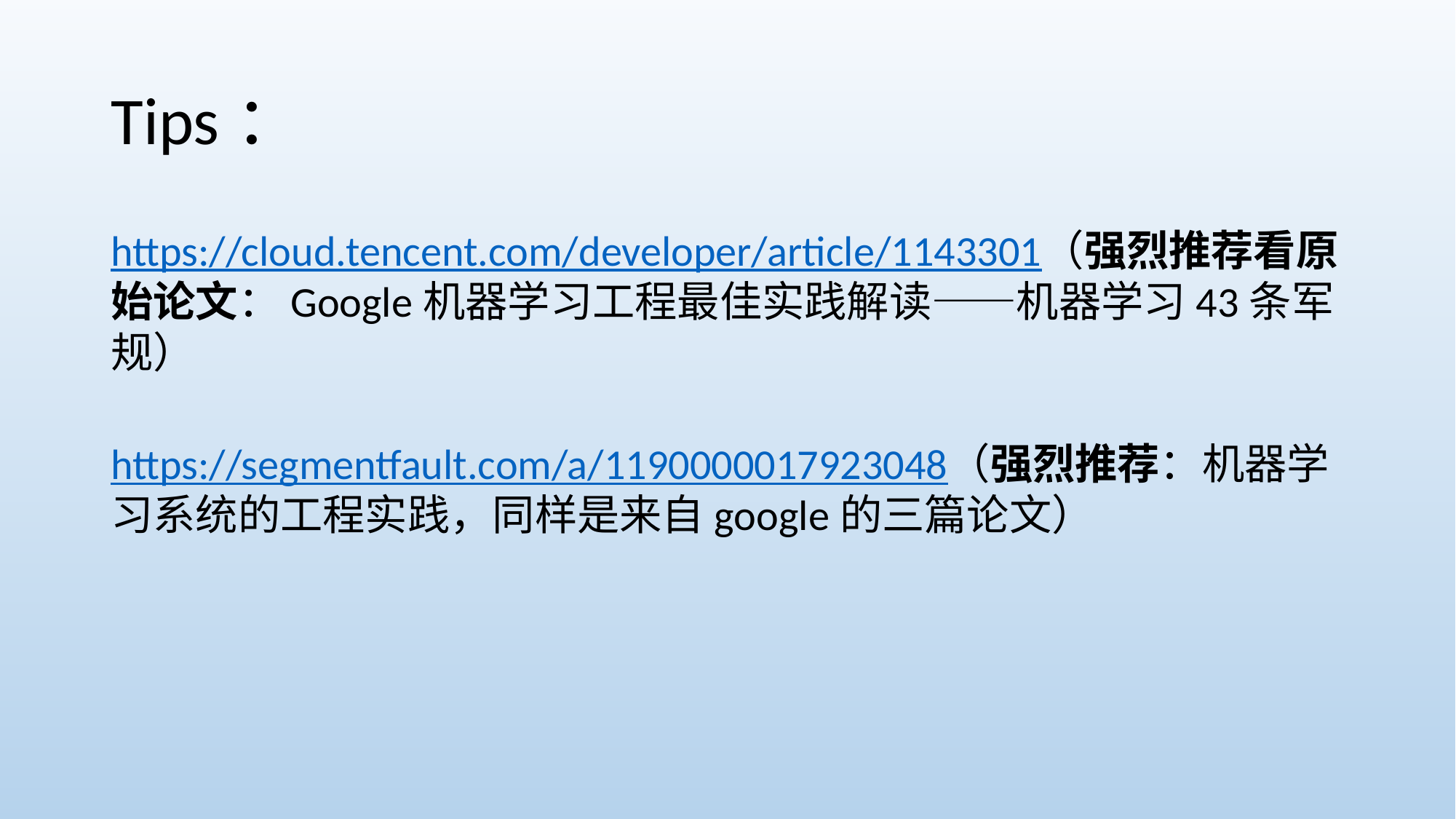

# Tips：
https://cloud.tencent.com/developer/article/1143301（强烈推荐看原始论文：Google机器学习工程最佳实践解读――机器学习43条军规）

https://segmentfault.com/a/1190000017923048（强烈推荐：机器学习系统的工程实践，同样是来自google的三篇论文）